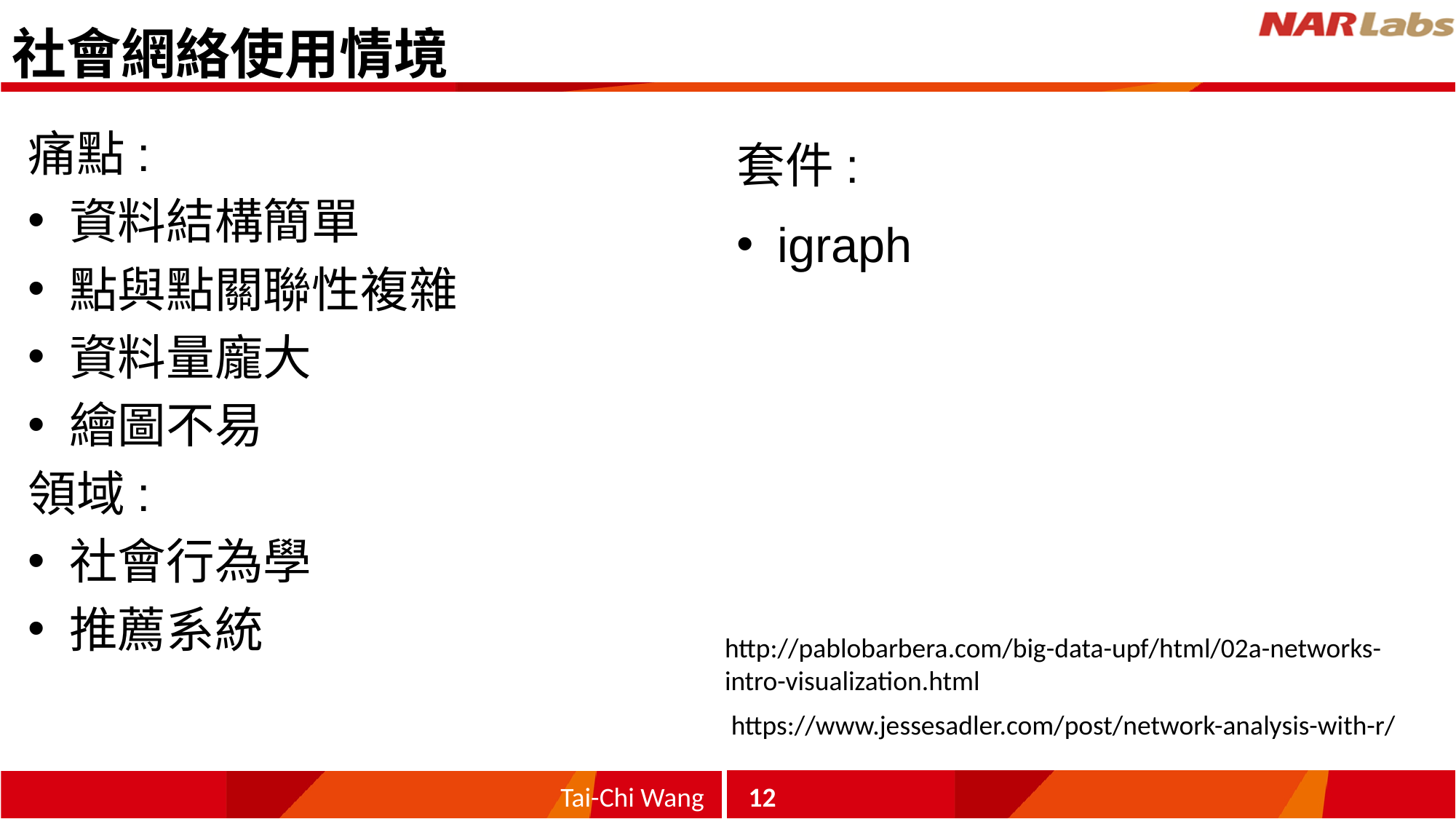

# 社會網絡使用情境
痛點:
資料結構簡單
點與點關聯性複雜
資料量龐大
繪圖不易
領域:
社會行為學
推薦系統

套件:
igraph

http://pablobarbera.com/big-data-upf/html/02a-networks-intro-visualization.html
https://www.jessesadler.com/post/network-analysis-with-r/